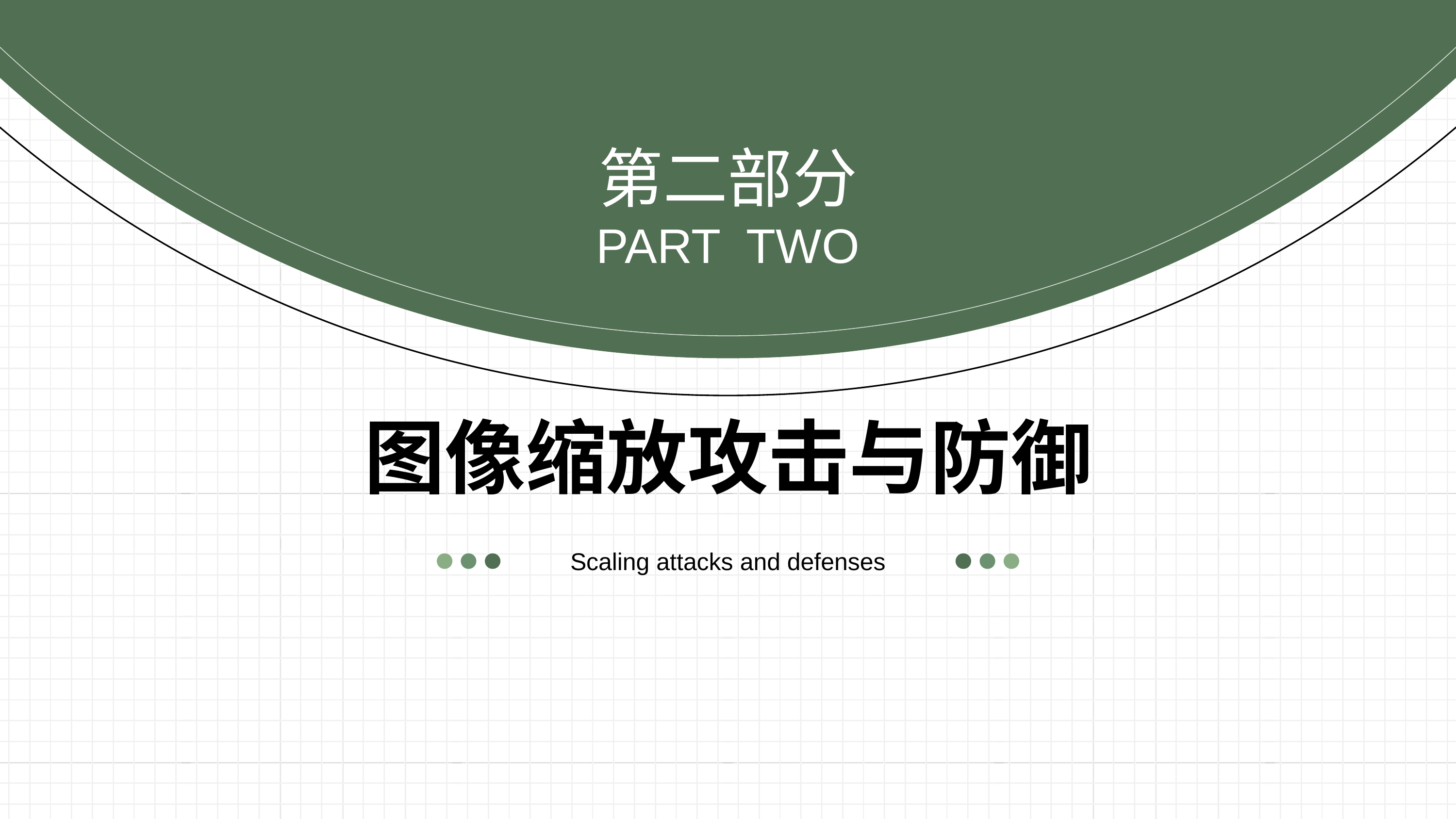

第二部分
PART  TWO
图像缩放攻击与防御
Scaling attacks and defenses